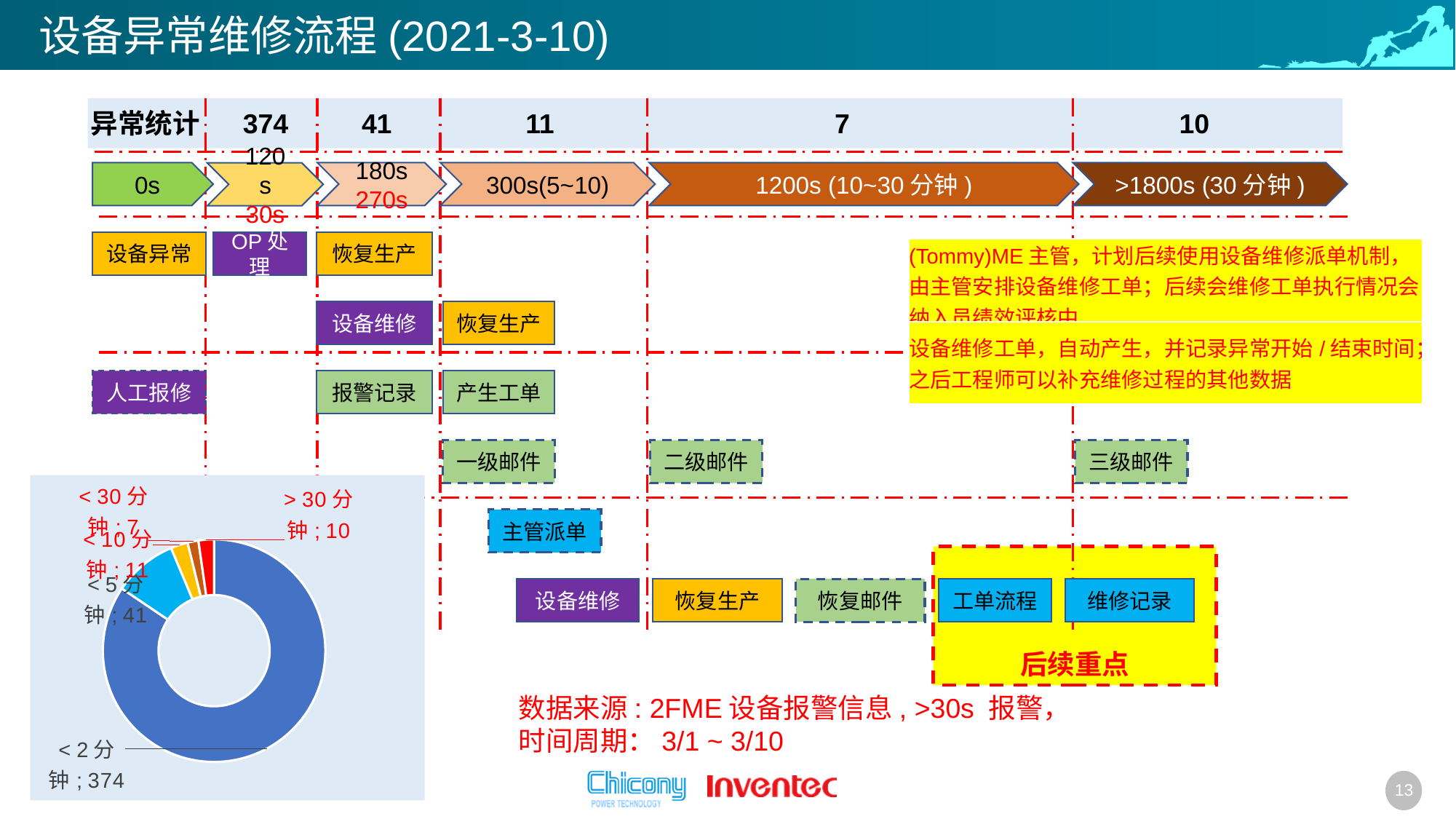

# 设备异常维修流程(2021-3-10)

异常统计
374
41
11
7
10
0s
180s
270s
300s(5~10)
1200s (10~30分钟)
>1800s (30分钟)
120s
30s
设备异常
OP处理
恢复生产
| (Tommy)ME主管，计划后续使用设备维修派单机制，由主管安排设备维修工单；后续会维修工单执行情况会纳入员绩效评核中 |
| --- |
| 设备维修工单，自动产生，并记录异常开始/结束时间；之后工程师可以补充维修过程的其他数据 |
设备维修
恢复生产
人工报修
报警记录
产生工单
一级邮件
二级邮件
三级邮件

### Chart

| Category | 报警记录数量 |
|---|---|
| < 2分钟 | 374.0 |
| < 5分钟 | 41.0 |
| < 10分钟 | 11.0 |
| < 30分钟 | 7.0 |
| > 30分钟 | 10.0 |
主管派单
后续重点
工单流程
维修记录
设备维修
恢复生产
恢复邮件
数据来源: 2FME设备报警信息, >30s 报警，
时间周期：3/1 ~ 3/10